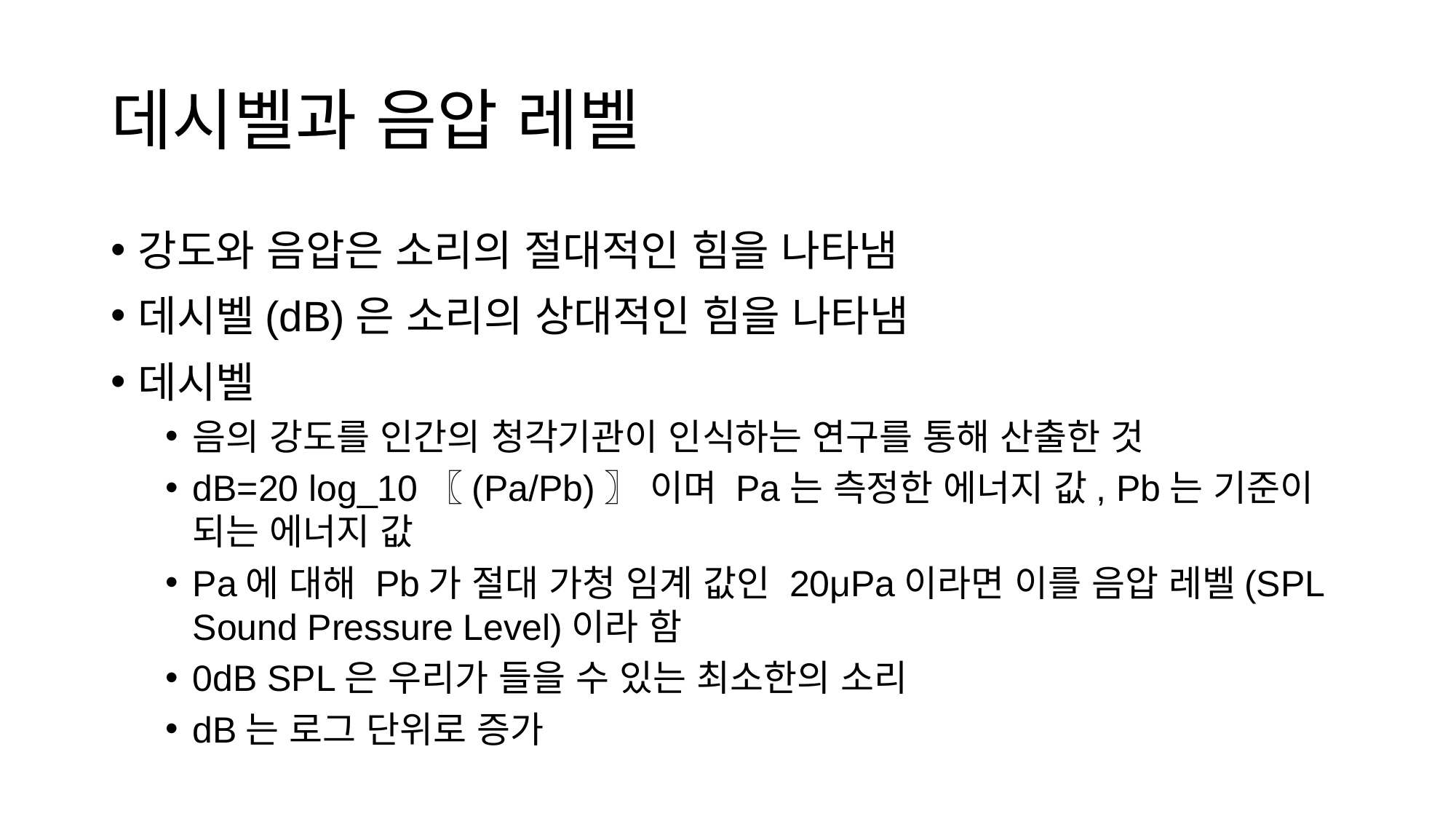

# 데시벨과 음압 레벨
강도와 음압은 소리의 절대적인 힘을 나타냄
데시벨(dB)은 소리의 상대적인 힘을 나타냄
데시벨
음의 강도를 인간의 청각기관이 인식하는 연구를 통해 산출한 것
dB=20 log_10⁡〖(Pa/Pb)〗 이며 Pa는 측정한 에너지 값, Pb는 기준이 되는 에너지 값
Pa에 대해 Pb가 절대 가청 임계 값인 20μPa이라면 이를 음압 레벨(SPL Sound Pressure Level)이라 함
0dB SPL은 우리가 들을 수 있는 최소한의 소리
dB는 로그 단위로 증가